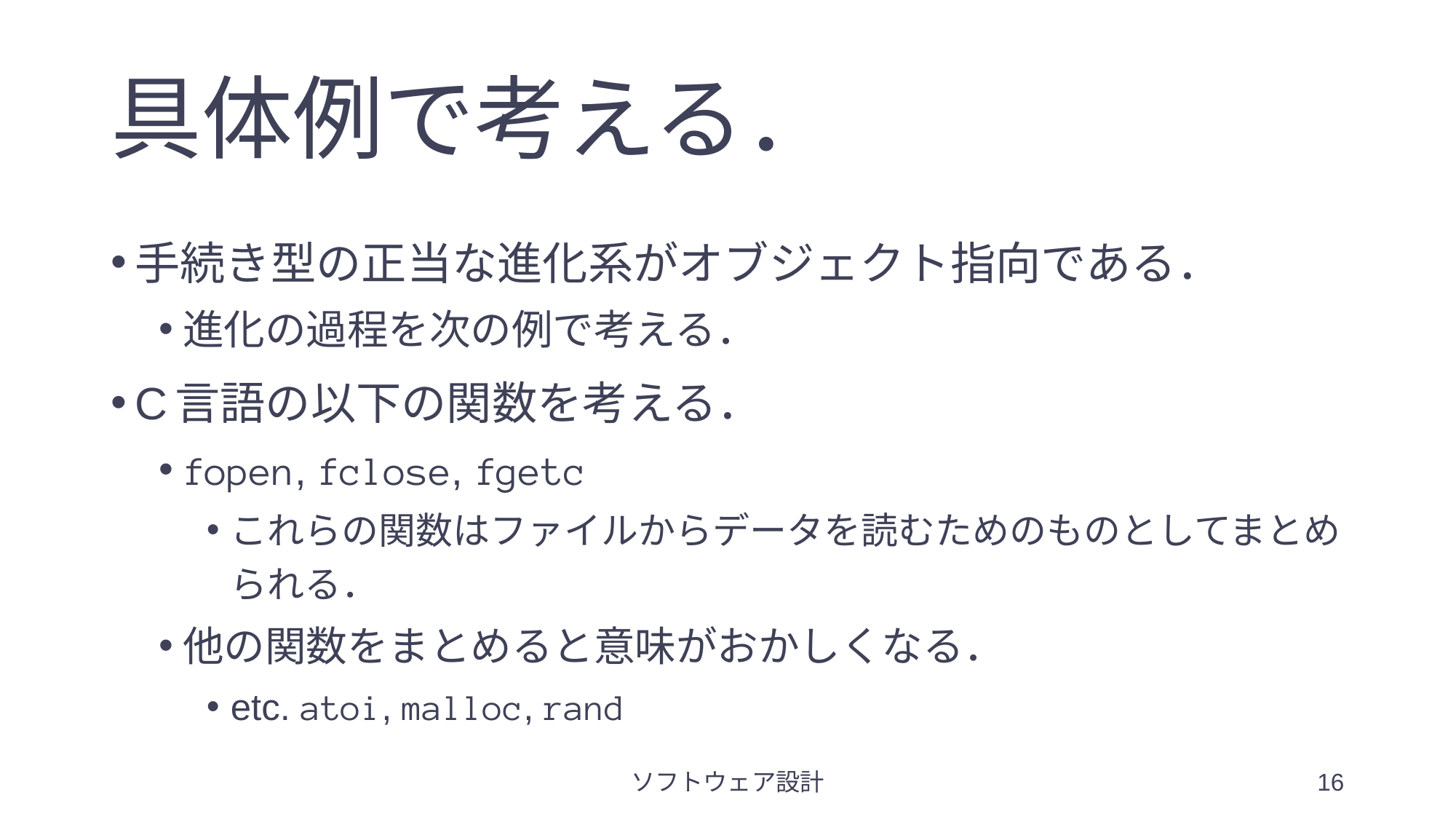

# 具体例で考える．
手続き型の正当な進化系がオブジェクト指向である．
進化の過程を次の例で考える．
C言語の以下の関数を考える．
fopen, fclose, fgetc
これらの関数はファイルからデータを読むためのものとしてまとめられる．
他の関数をまとめると意味がおかしくなる．
etc. atoi, malloc, rand
ソフトウェア設計
16